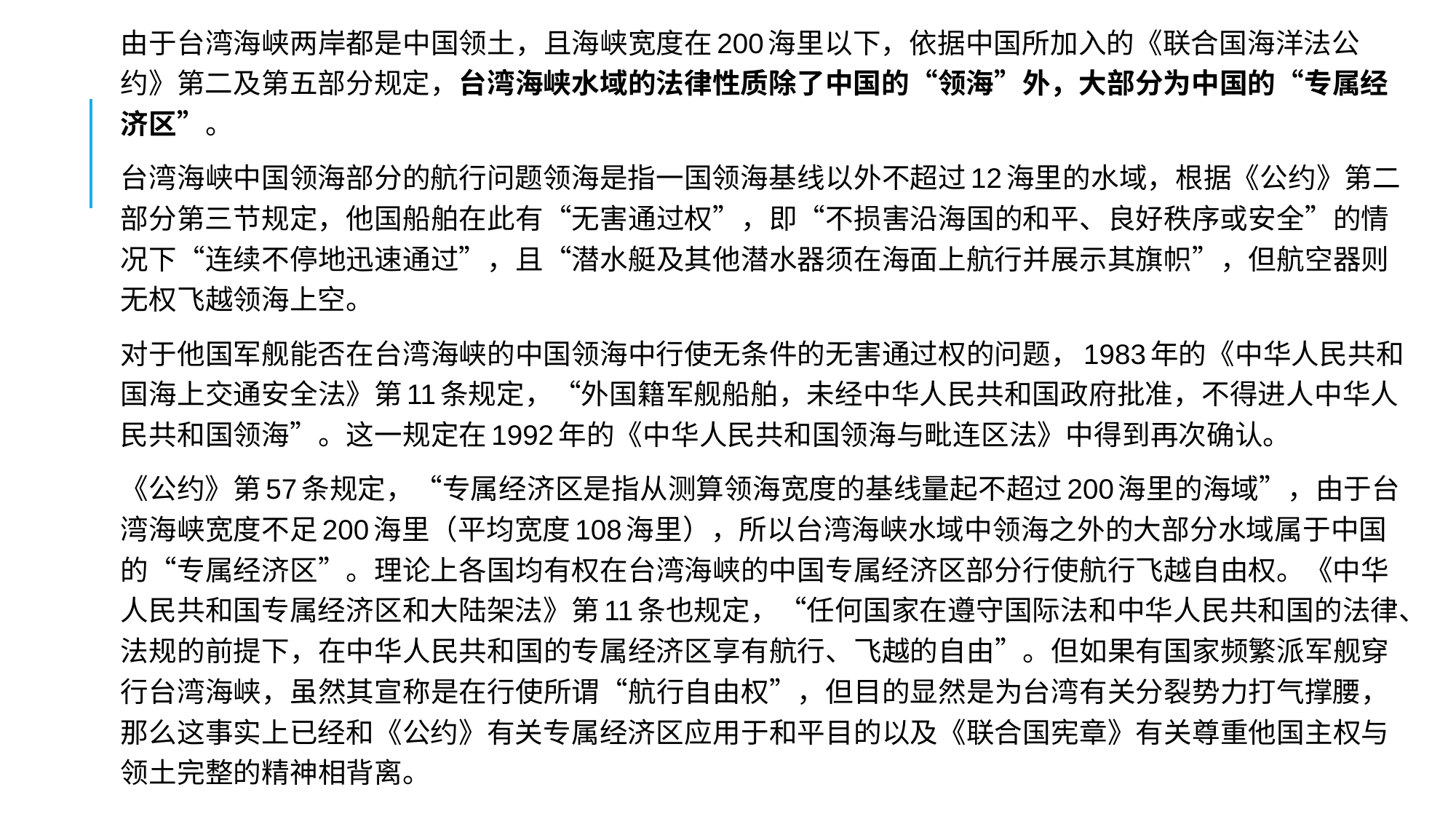

由于台湾海峡两岸都是中国领土，且海峡宽度在200海里以下，依据中国所加入的《联合国海洋法公约》第二及第五部分规定，台湾海峡水域的法律性质除了中国的“领海”外，大部分为中国的“专属经济区”。
台湾海峡中国领海部分的航行问题领海是指一国领海基线以外不超过12海里的水域，根据《公约》第二部分第三节规定，他国船舶在此有“无害通过权”，即“不损害沿海国的和平、良好秩序或安全”的情况下“连续不停地迅速通过”，且“潜水艇及其他潜水器须在海面上航行并展示其旗帜”，但航空器则无权飞越领海上空。
对于他国军舰能否在台湾海峡的中国领海中行使无条件的无害通过权的问题，1983年的《中华人民共和国海上交通安全法》第11条规定，“外国籍军舰船舶，未经中华人民共和国政府批准，不得进人中华人民共和国领海”。这一规定在1992年的《中华人民共和国领海与毗连区法》中得到再次确认。
《公约》第57条规定，“专属经济区是指从测算领海宽度的基线量起不超过200海里的海域”，由于台湾海峡宽度不足200海里（平均宽度108海里），所以台湾海峡水域中领海之外的大部分水域属于中国的“专属经济区”。理论上各国均有权在台湾海峡的中国专属经济区部分行使航行飞越自由权。《中华人民共和国专属经济区和大陆架法》第11条也规定，“任何国家在遵守国际法和中华人民共和国的法律、法规的前提下，在中华人民共和国的专属经济区享有航行、飞越的自由”。但如果有国家频繁派军舰穿行台湾海峡，虽然其宣称是在行使所谓“航行自由权”，但目的显然是为台湾有关分裂势力打气撑腰，那么这事实上已经和《公约》有关专属经济区应用于和平目的以及《联合国宪章》有关尊重他国主权与领土完整的精神相背离。